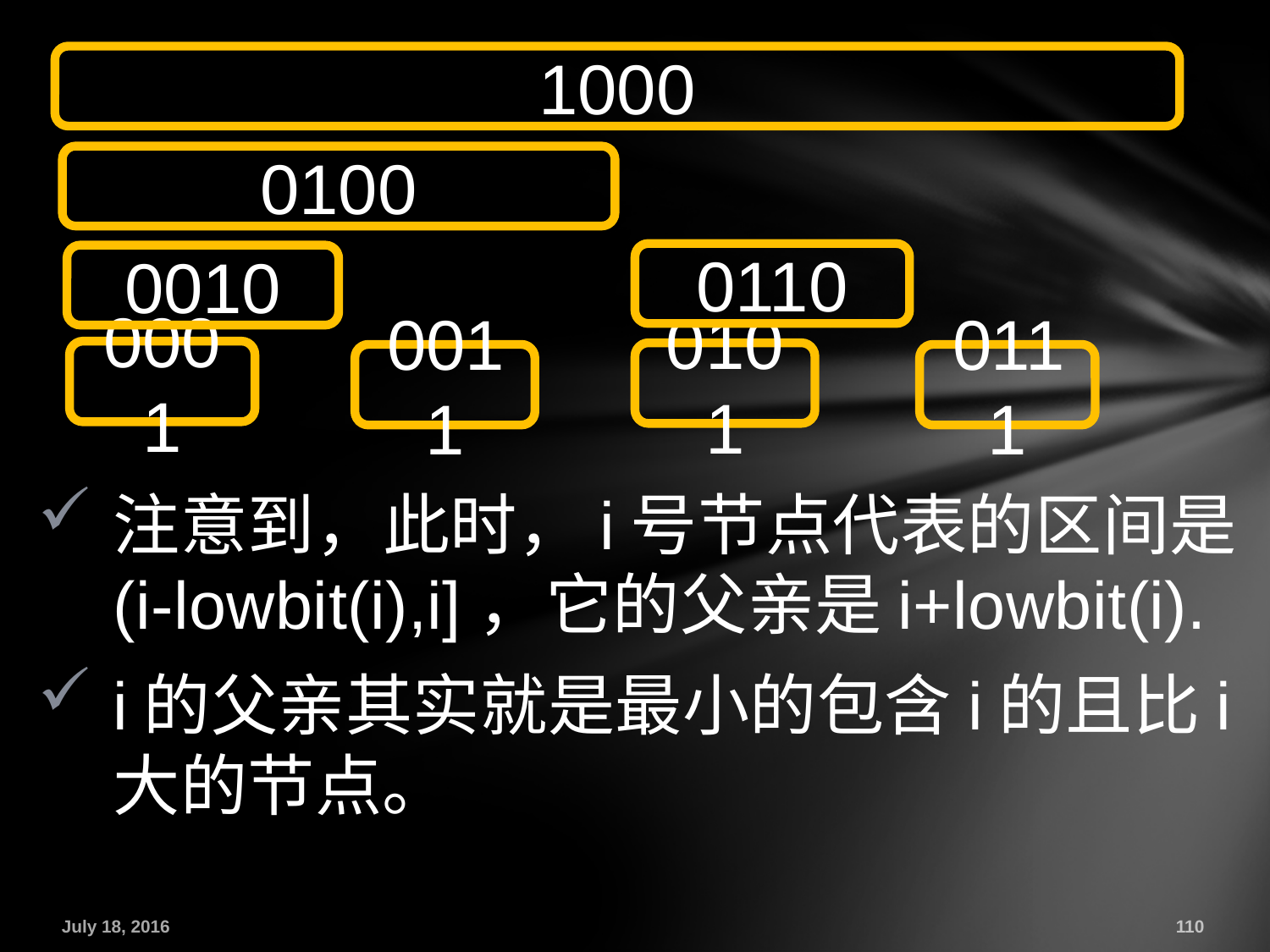

1000
0100
0110
0010
0001
0101
0011
0111
注意到，此时，i号节点代表的区间是(i-lowbit(i),i]，它的父亲是i+lowbit(i).
i的父亲其实就是最小的包含i的且比i大的节点。
July 18, 2016

110